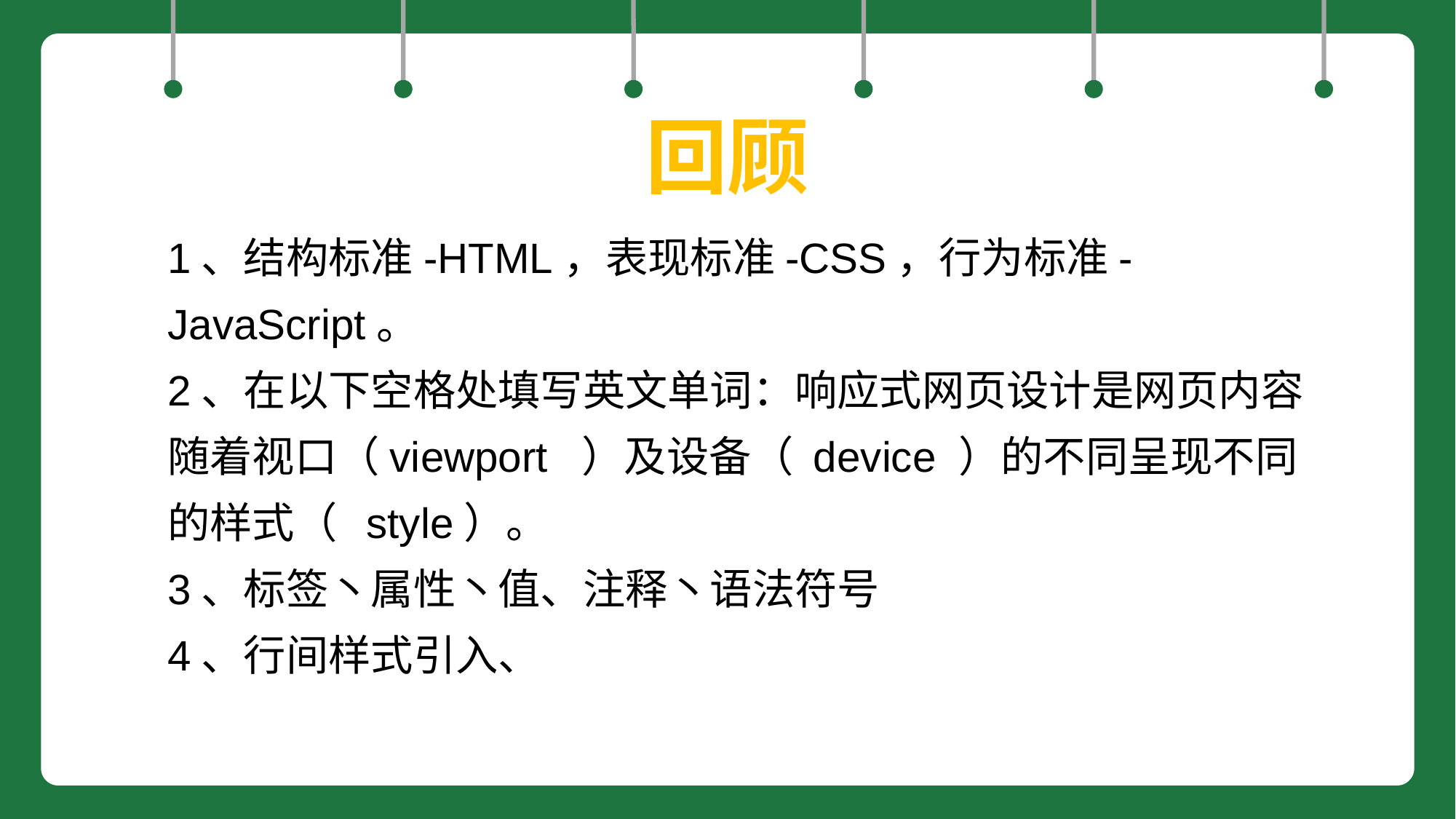

# 回顾
1、结构标准-HTML，表现标准-CSS，行为标准-JavaScript。
2、在以下空格处填写英文单词：响应式网页设计是网页内容随着视口（viewport  ）及设备（ device ）的不同呈现不同的样式（  style）。
3、标签丶属性丶值、注释丶语法符号
4、行间样式引入、